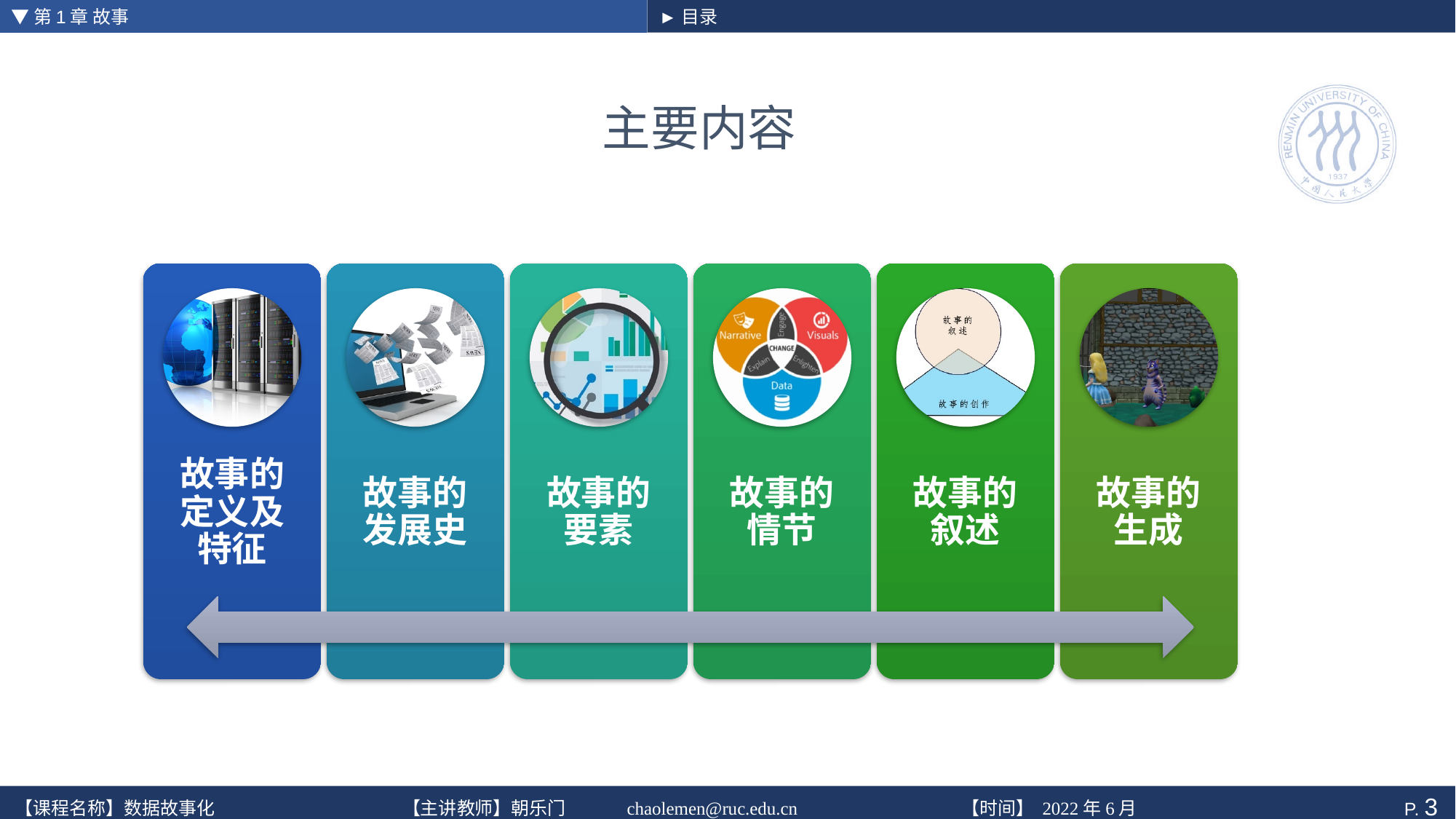

▼第1章 故事
►目录
# 主要内容
故事的定义及特征
故事的发展史
故事的要素
故事的情节
故事的叙述
故事的生成